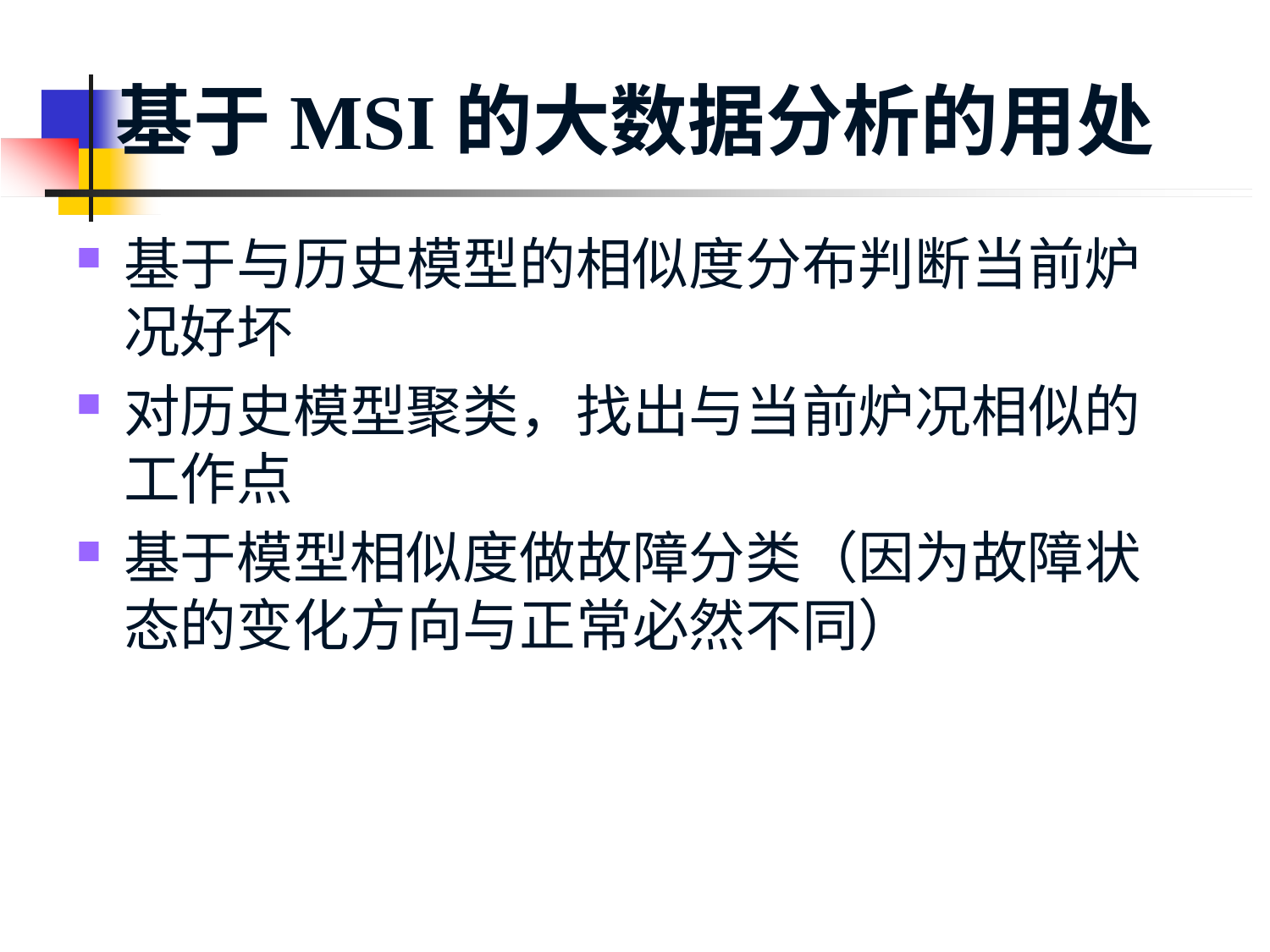

# 基于MSI的大数据分析的用处
基于与历史模型的相似度分布判断当前炉况好坏
对历史模型聚类，找出与当前炉况相似的工作点
基于模型相似度做故障分类（因为故障状态的变化方向与正常必然不同）